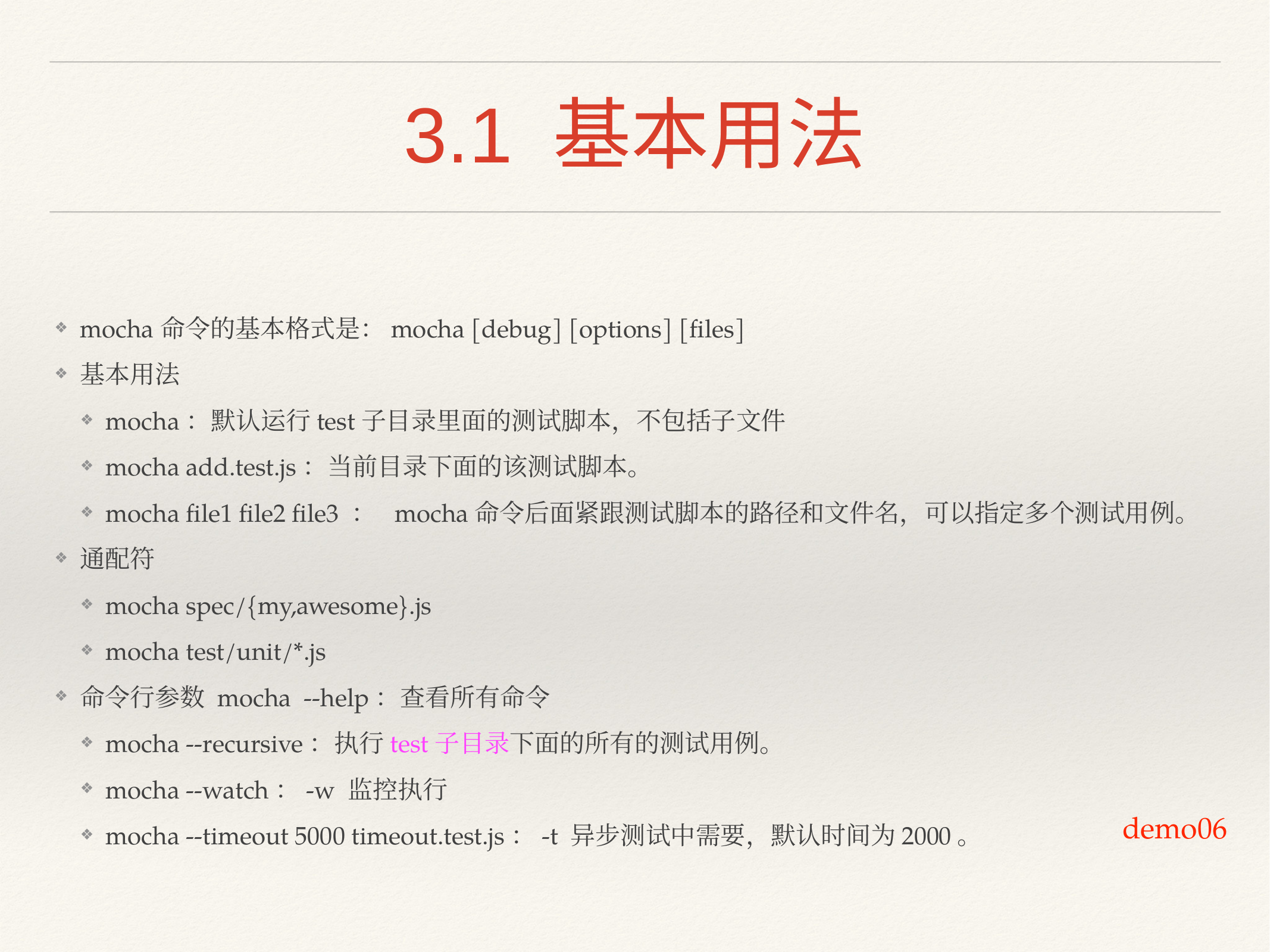

# 3.1 基本用法
mocha命令的基本格式是：mocha [debug] [options] [files]
基本用法
mocha：默认运行test子目录里面的测试脚本，不包括子文件
mocha add.test.js：当前目录下面的该测试脚本。
mocha file1 file2 file3 ：  mocha命令后面紧跟测试脚本的路径和文件名，可以指定多个测试用例。
通配符
mocha spec/{my,awesome}.js
mocha test/unit/*.js
命令行参数 mocha  --help：查看所有命令
mocha --recursive：执行test子目录下面的所有的测试用例。
mocha --watch：-w 监控执行
mocha --timeout 5000 timeout.test.js：-t 异步测试中需要，默认时间为2000。
demo06